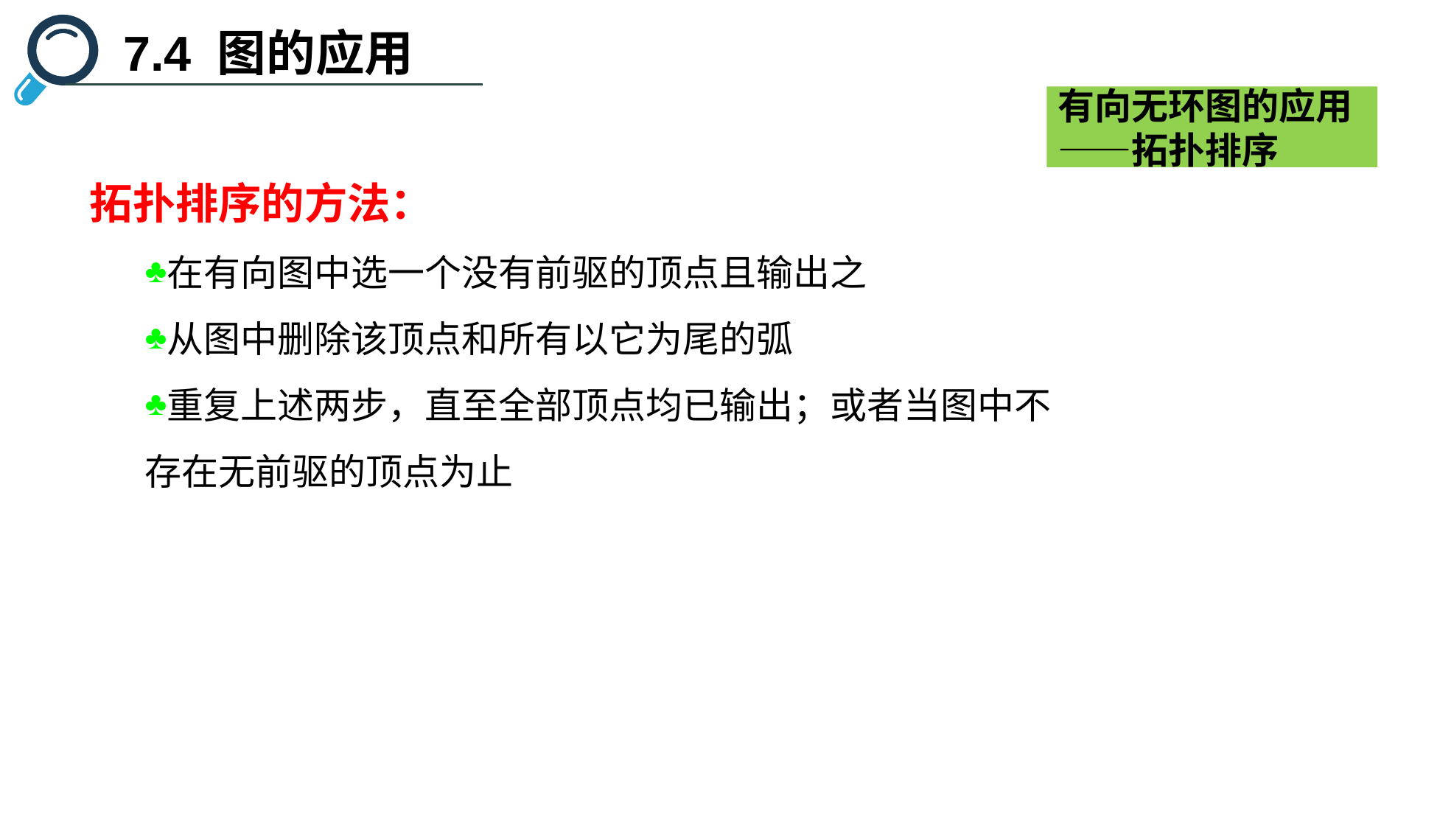

7.4 图的应用
有向无环图的应用——拓扑排序
拓扑排序的方法：
在有向图中选一个没有前驱的顶点且输出之
从图中删除该顶点和所有以它为尾的弧
重复上述两步，直至全部顶点均已输出；或者当图中不存在无前驱的顶点为止